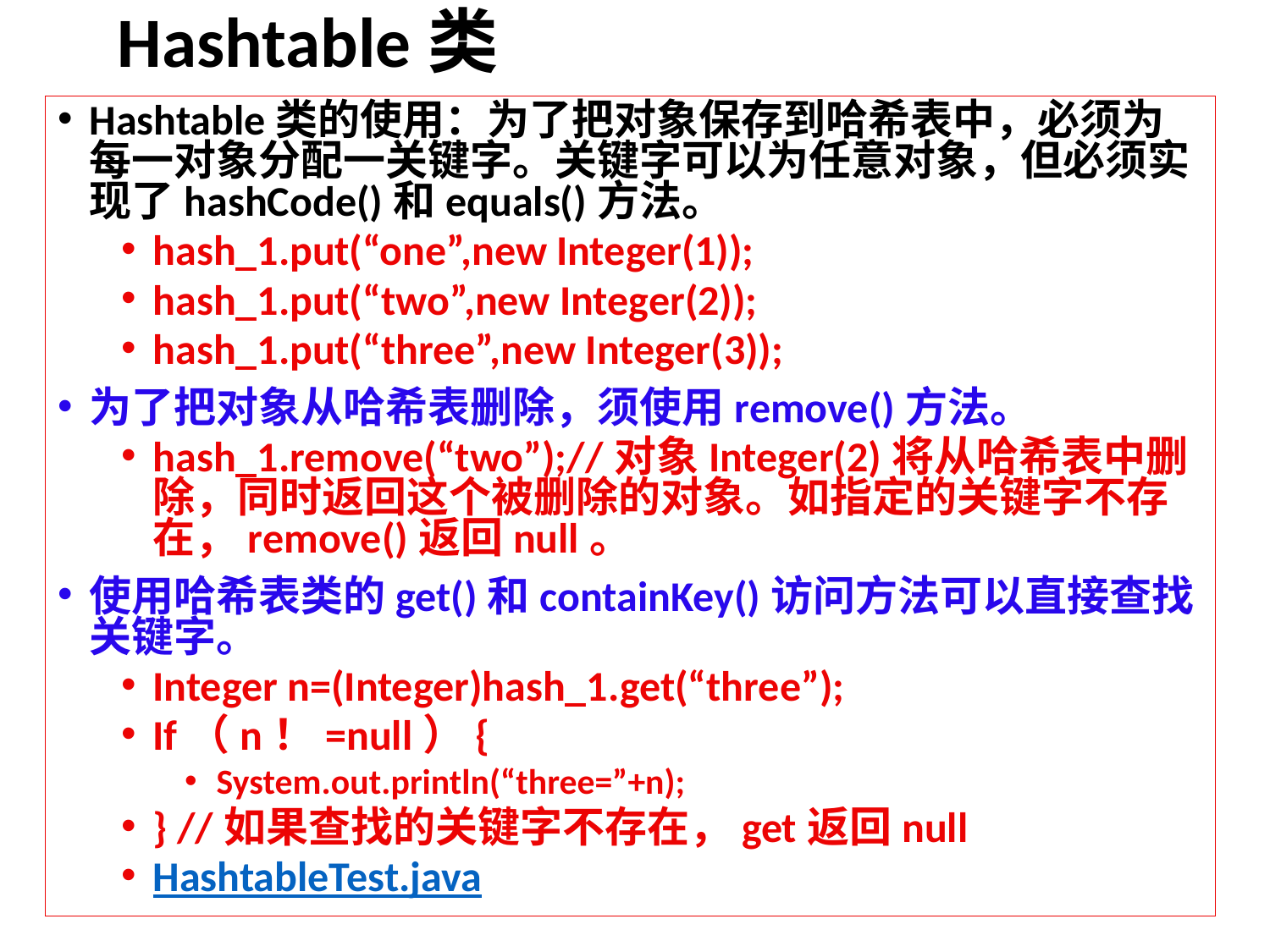

# Hashtable类
Hashtable类的使用：为了把对象保存到哈希表中，必须为每一对象分配一关键字。关键字可以为任意对象，但必须实现了hashCode()和equals()方法。
hash_1.put(“one”,new Integer(1));
hash_1.put(“two”,new Integer(2));
hash_1.put(“three”,new Integer(3));
为了把对象从哈希表删除，须使用remove()方法。
hash_1.remove(“two”);//对象Integer(2)将从哈希表中删除，同时返回这个被删除的对象。如指定的关键字不存在，remove()返回null。
使用哈希表类的get()和containKey()访问方法可以直接查找关键字。
Integer n=(Integer)hash_1.get(“three”);
If（n！=null）{
System.out.println(“three=”+n);
} //如果查找的关键字不存在，get返回null
HashtableTest.java